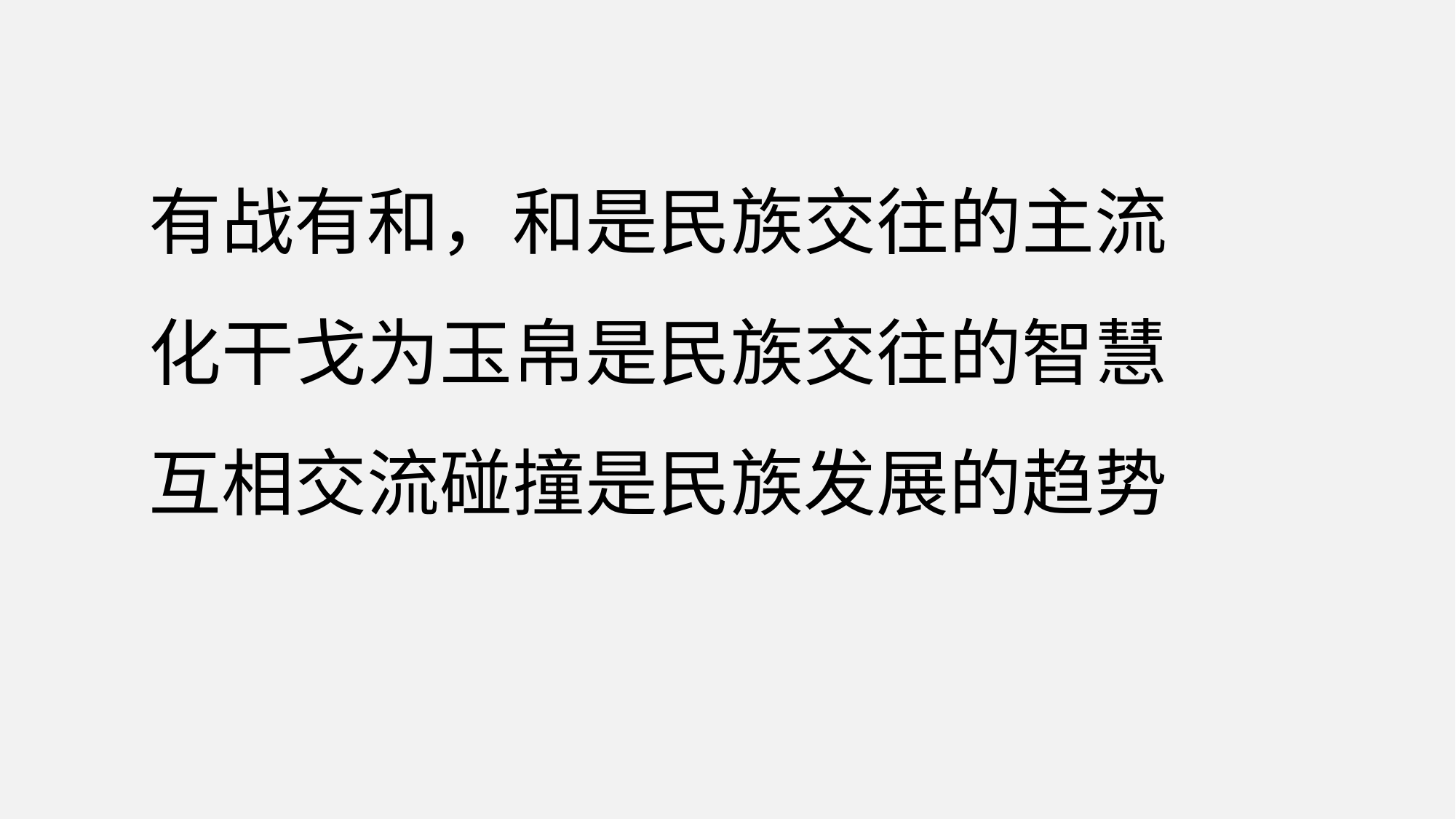

有战有和，和是民族交往的主流
   化干戈为玉帛是民族交往的智慧
   互相交流碰撞是民族发展的趋势